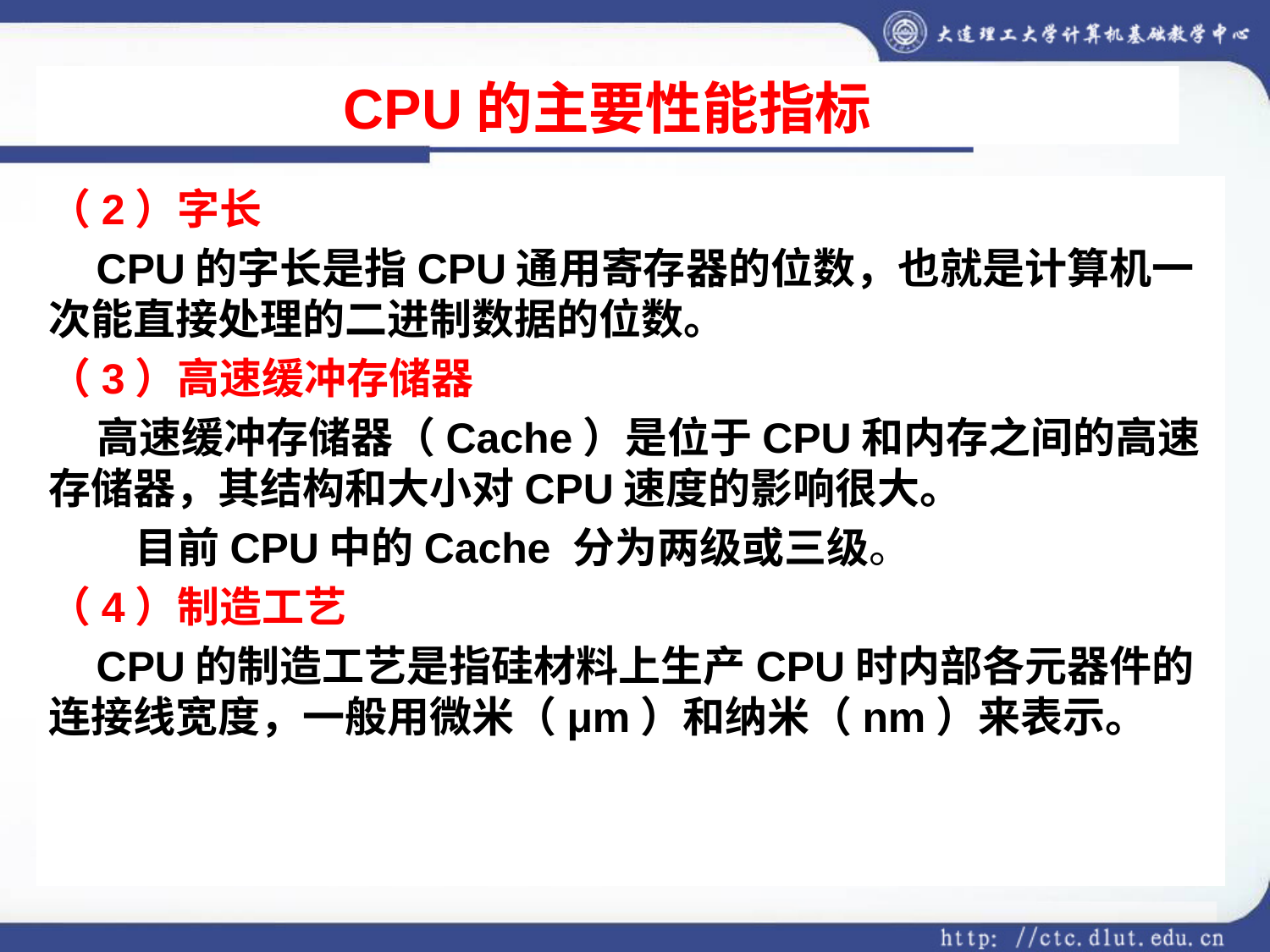

CPU的主要性能指标
（2）字长
    CPU的字长是指CPU通用寄存器的位数，也就是计算机一次能直接处理的二进制数据的位数。
（3）高速缓冲存储器
    高速缓冲存储器（Cache）是位于CPU和内存之间的高速存储器，其结构和大小对CPU速度的影响很大。
        目前CPU中的Cache 分为两级或三级。
（4）制造工艺
    CPU的制造工艺是指硅材料上生产CPU时内部各元器件的连接线宽度，一般用微米（μm）和纳米（nm）来表示。